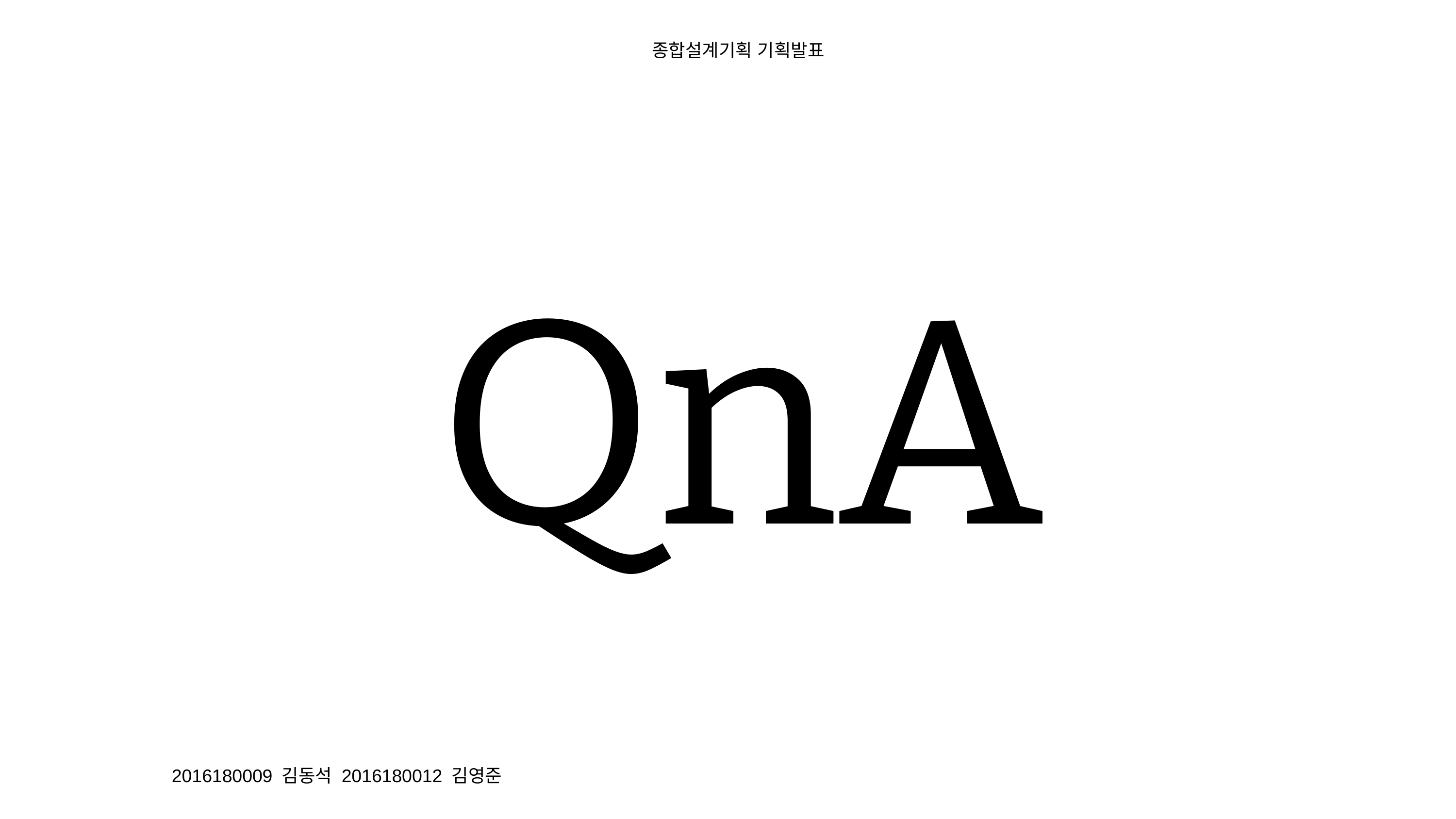

종합설계기획 기획발표
QnA
2016180009 김동석 2016180012 김영준